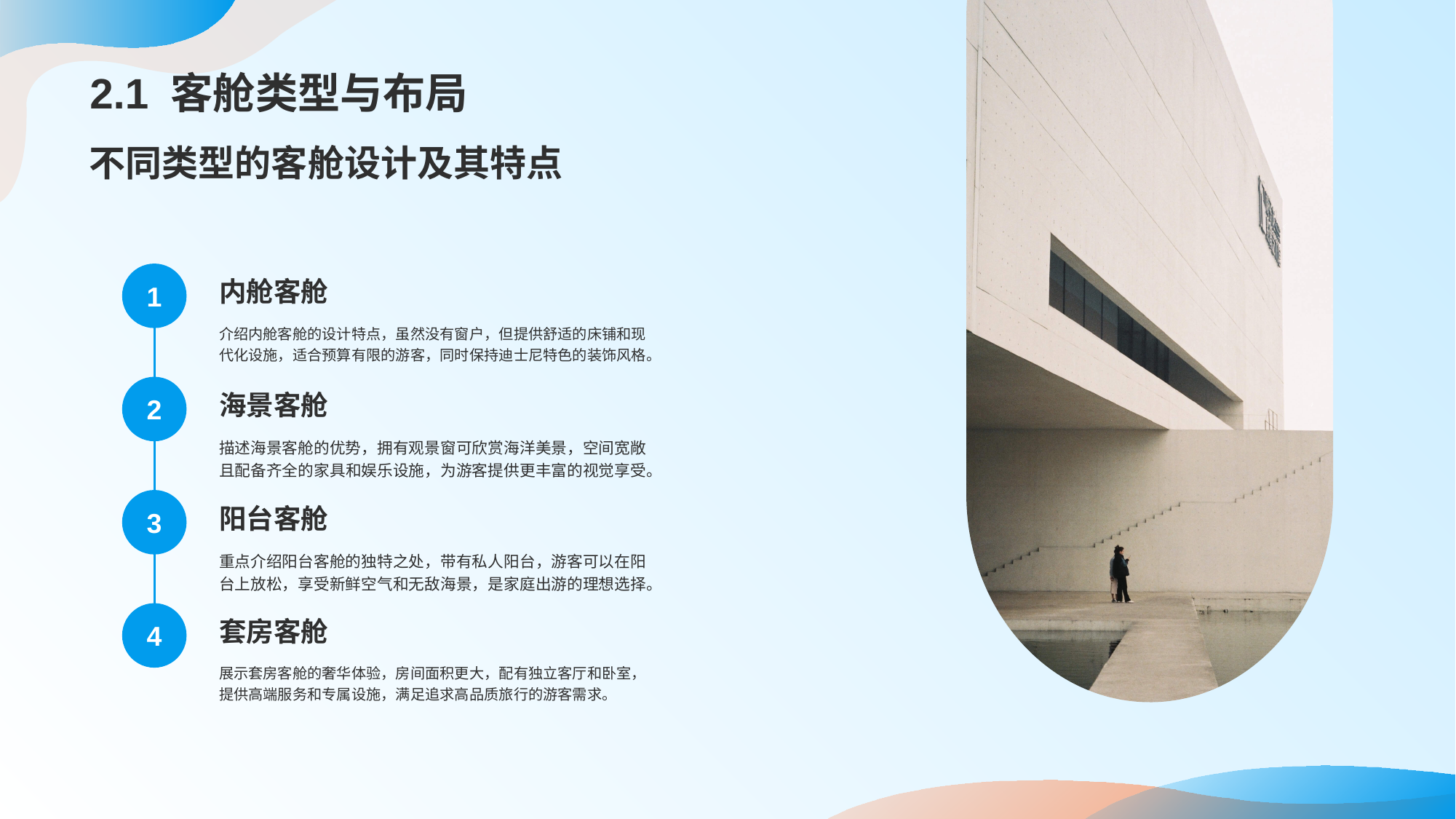

不同类型的客舱设计及其特点
1
内舱客舱
介绍内舱客舱的设计特点，虽然没有窗户，但提供舒适的床铺和现代化设施，适合预算有限的游客，同时保持迪士尼特色的装饰风格。
2
海景客舱
描述海景客舱的优势，拥有观景窗可欣赏海洋美景，空间宽敞且配备齐全的家具和娱乐设施，为游客提供更丰富的视觉享受。
3
阳台客舱
重点介绍阳台客舱的独特之处，带有私人阳台，游客可以在阳台上放松，享受新鲜空气和无敌海景，是家庭出游的理想选择。
4
套房客舱
展示套房客舱的奢华体验，房间面积更大，配有独立客厅和卧室，提供高端服务和专属设施，满足追求高品质旅行的游客需求。
# 2.1 客舱类型与布局